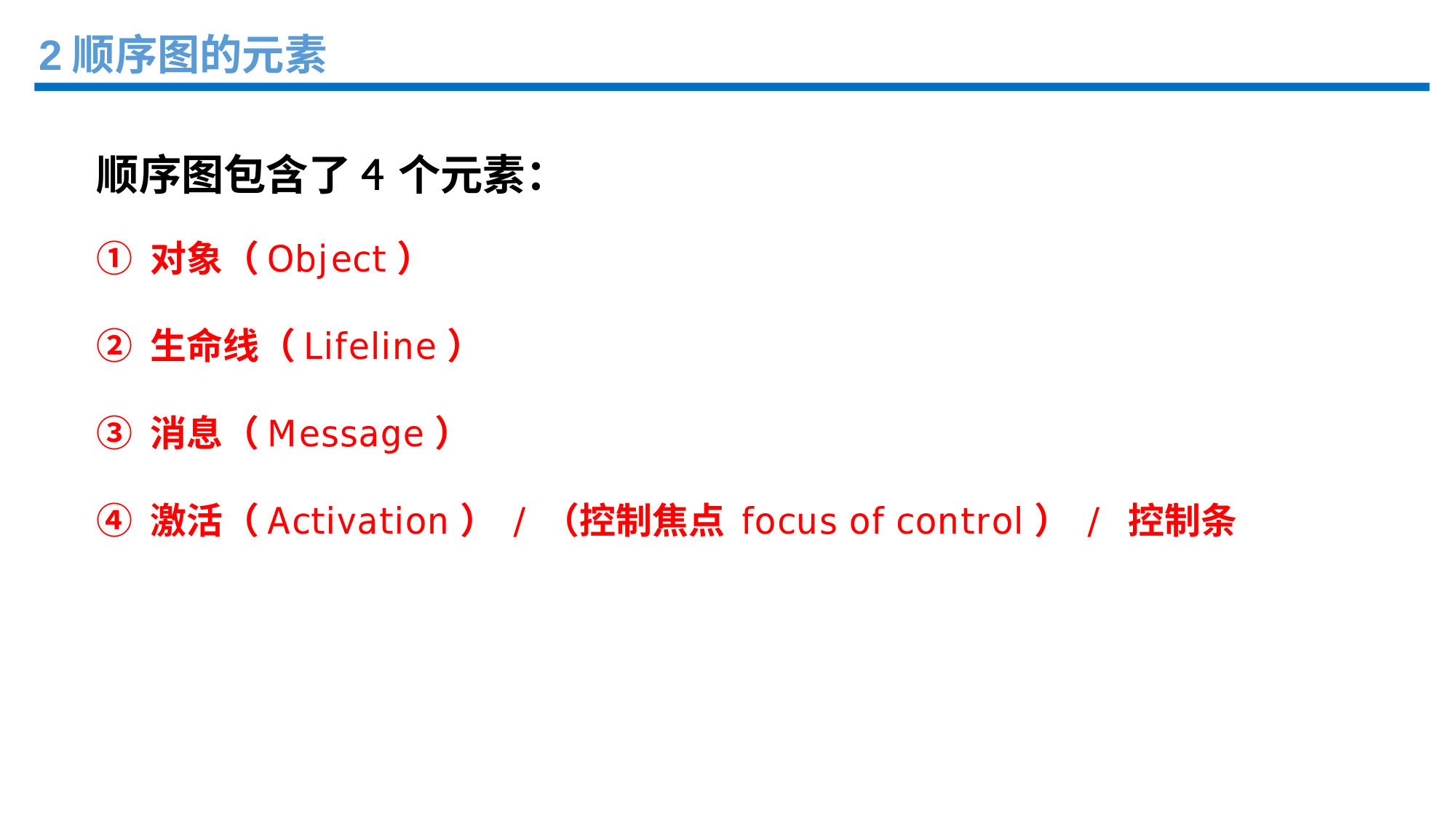

2顺序图的元素
顺序图包含了4个元素：

① 对象（Object）

② 生命线（Lifeline）

③ 消息（Message）

④ 激活（Activation） /（控制焦点 focus of control） / 控制条